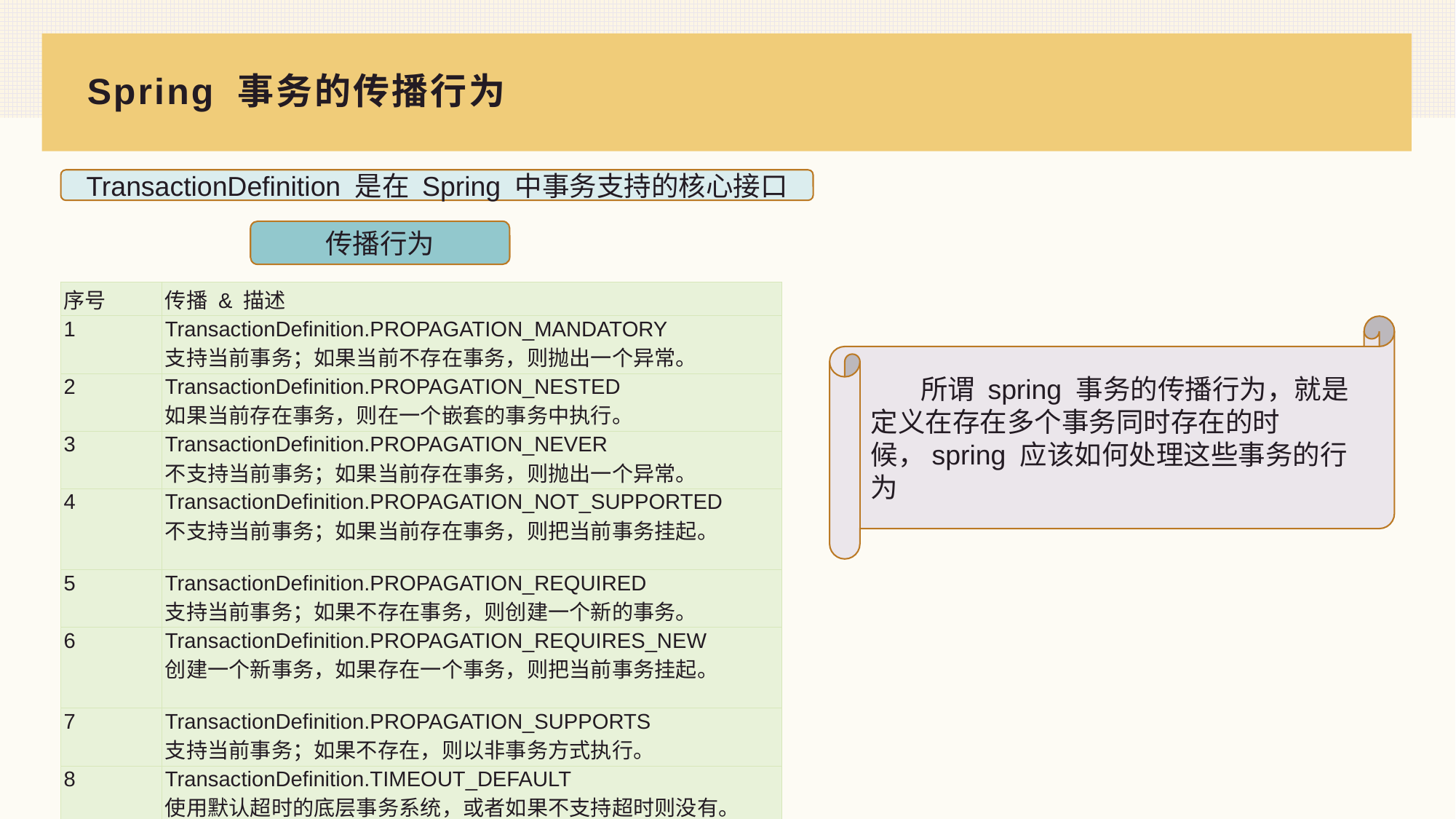

# Spring 事务的传播行为
TransactionDefinition 是在 Spring 中事务支持的核心接口
传播行为
| 序号 | 传播 & 描述 |
| --- | --- |
| 1 | TransactionDefinition.PROPAGATION\_MANDATORY 支持当前事务；如果当前不存在事务，则抛出一个异常。 |
| 2 | TransactionDefinition.PROPAGATION\_NESTED 如果当前存在事务，则在一个嵌套的事务中执行。 |
| 3 | TransactionDefinition.PROPAGATION\_NEVER 不支持当前事务；如果当前存在事务，则抛出一个异常。 |
| 4 | TransactionDefinition.PROPAGATION\_NOT\_SUPPORTED 不支持当前事务；如果当前存在事务，则把当前事务挂起。 |
| 5 | TransactionDefinition.PROPAGATION\_REQUIRED 支持当前事务；如果不存在事务，则创建一个新的事务。 |
| 6 | TransactionDefinition.PROPAGATION\_REQUIRES\_NEW 创建一个新事务，如果存在一个事务，则把当前事务挂起。 |
| 7 | TransactionDefinition.PROPAGATION\_SUPPORTS 支持当前事务；如果不存在，则以非事务方式执行。 |
| 8 | TransactionDefinition.TIMEOUT\_DEFAULT 使用默认超时的底层事务系统，或者如果不支持超时则没有。 |
       所谓 spring 事务的传播行为，就是定义在存在多个事务同时存在的时候，spring 应该如何处理这些事务的行为